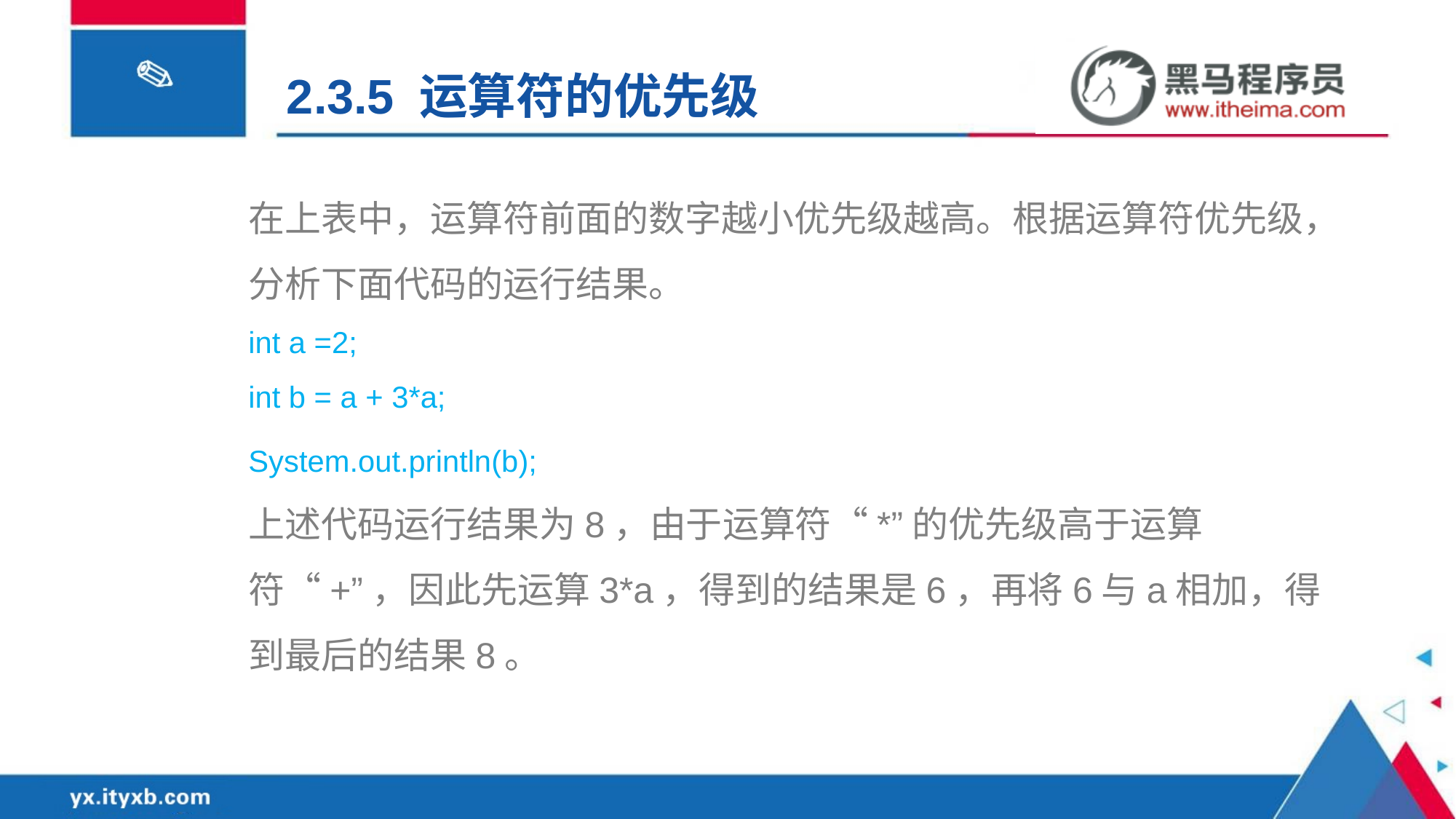

2.3.5 运算符的优先级

在上表中，运算符前面的数字越小优先级越高。根据运算符优先级，分析下面代码的运行结果。
int a =2;
int b = a + 3*a;
System.out.println(b);
上述代码运行结果为8，由于运算符“*”的优先级高于运算符“+”，因此先运算3*a，得到的结果是6，再将6与a相加，得到最后的结果8。